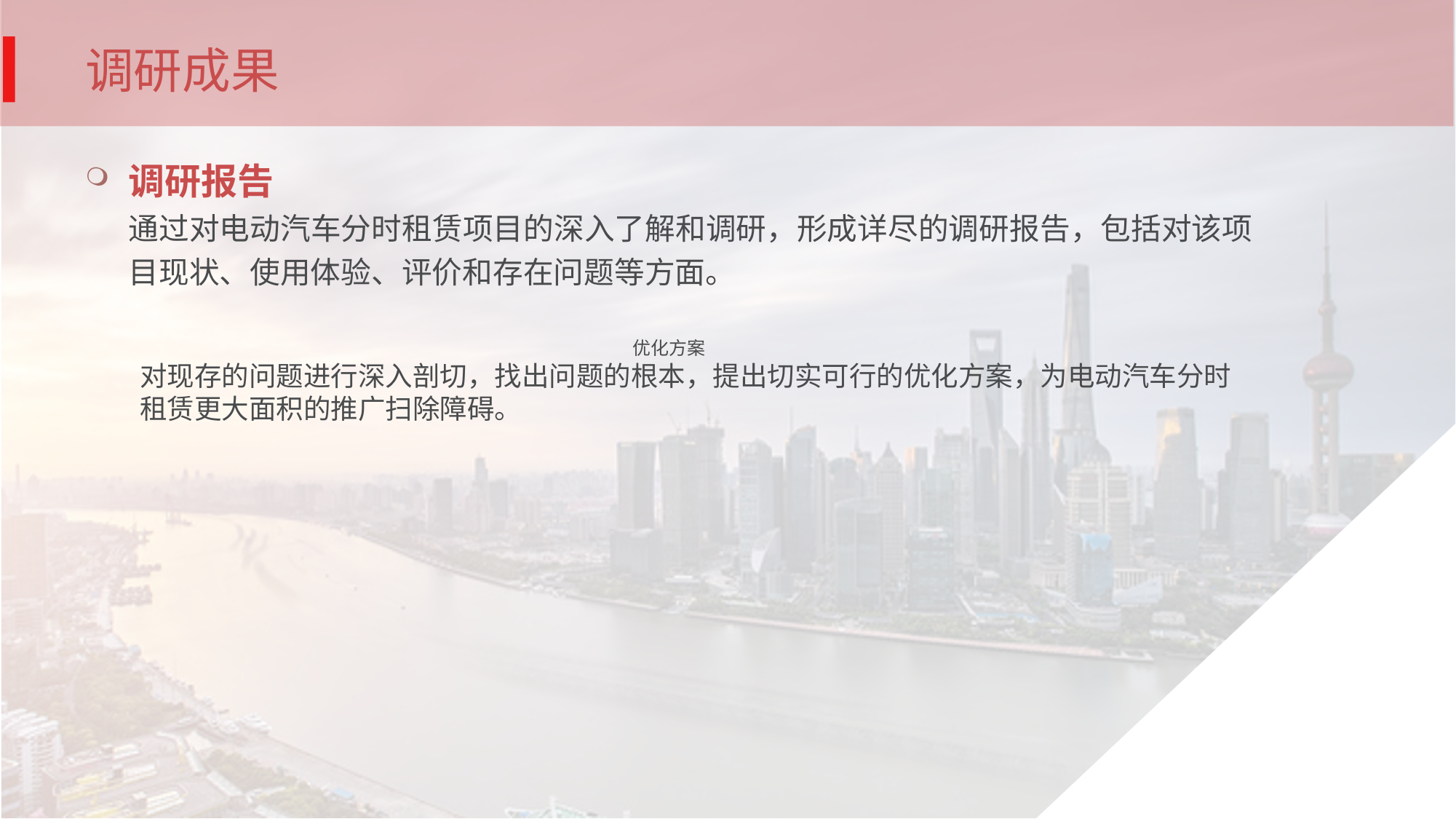

# 调研成果
调研报告
通过对电动汽车分时租赁项目的深入了解和调研，形成详尽的调研报告，包括对该项目现状、使用体验、评价和存在问题等方面。
优化方案
对现存的问题进行深入剖切，找出问题的根本，提出切实可行的优化方案，为电动汽车分时租赁更大面积的推广扫除障碍。